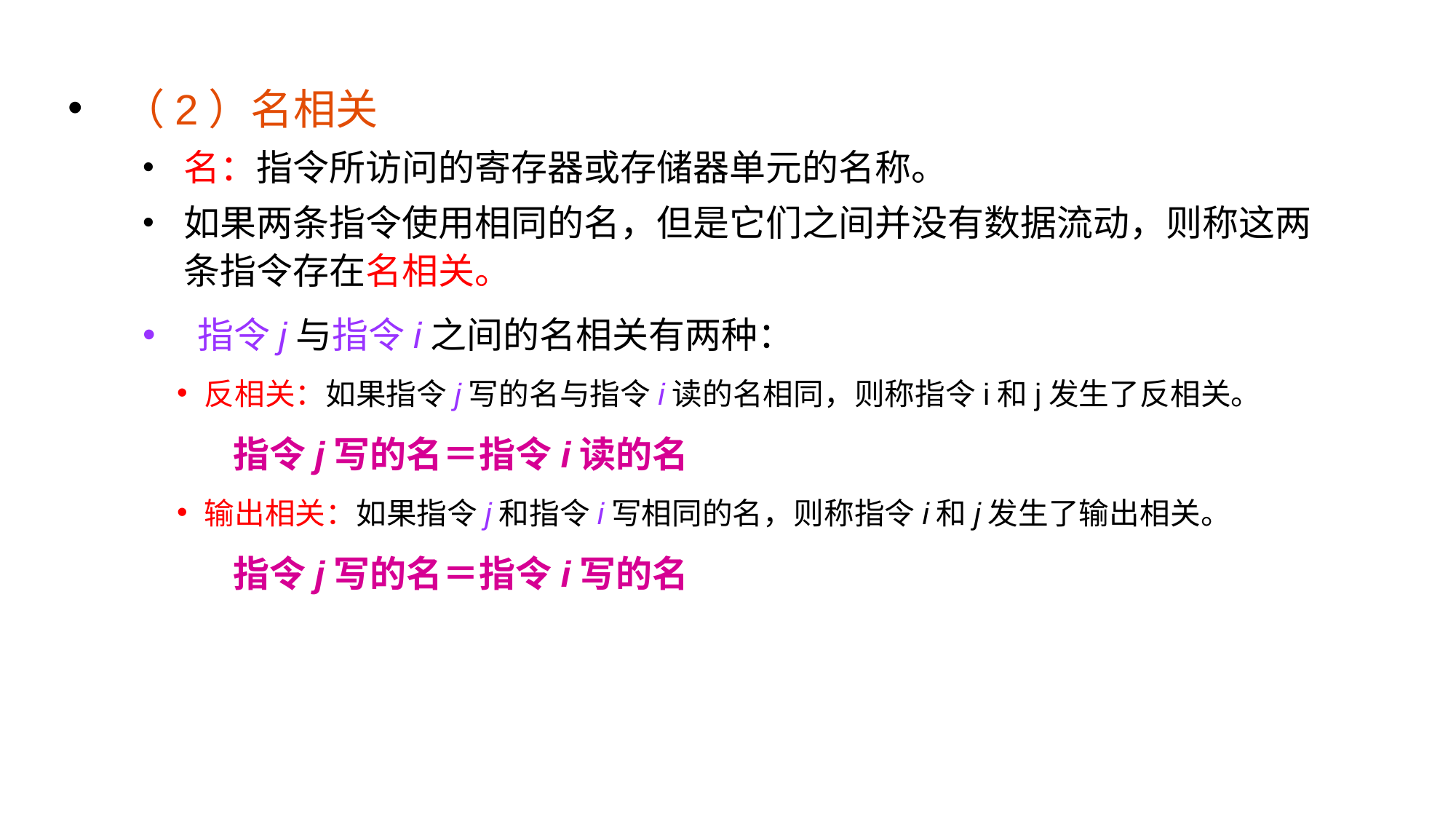

（2）名相关
名：指令所访问的寄存器或存储器单元的名称。
如果两条指令使用相同的名，但是它们之间并没有数据流动，则称这两条指令存在名相关。
指令j与指令i之间的名相关有两种：
反相关：如果指令j写的名与指令i读的名相同，则称指令i和j发生了反相关。
          指令j写的名＝指令i读的名
输出相关：如果指令j和指令i写相同的名，则称指令i和j发生了输出相关。
          指令j写的名＝指令i写的名